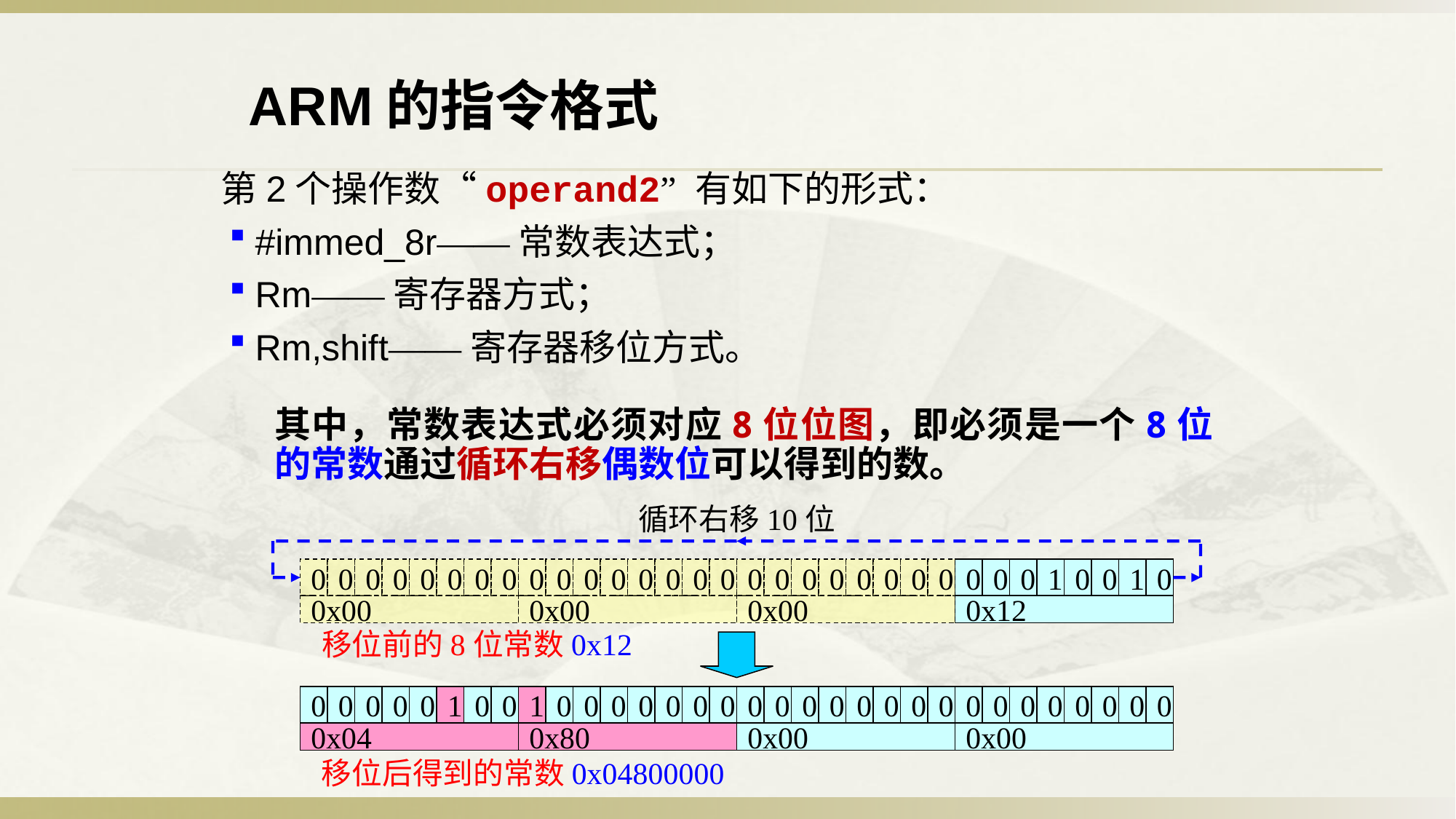

ARM的指令格式
第2个操作数“operand2” 有如下的形式：
#immed_8r——常数表达式；
Rm——寄存器方式；
Rm,shift——寄存器移位方式。
其中，常数表达式必须对应8位位图，即必须是一个8位的常数通过循环右移偶数位可以得到的数。
循环右移10位

0
0
0
0
0
0
0
0
0
0
0
0
0
0
0
0
0
0
0
0
0
0
0
0
0x00
0x00
0x00
0
0
0
1
0
0
1
0
0x12
移位前的8位常数0x12

0
0
0
0
0
1
0
0
1
0
0
0
0
0
0
0
0
0
0
0
0
0
0
0
0
0
0
0
0
0
0
0
0x04
0x80
0x00
0x00
移位后得到的常数0x04800000